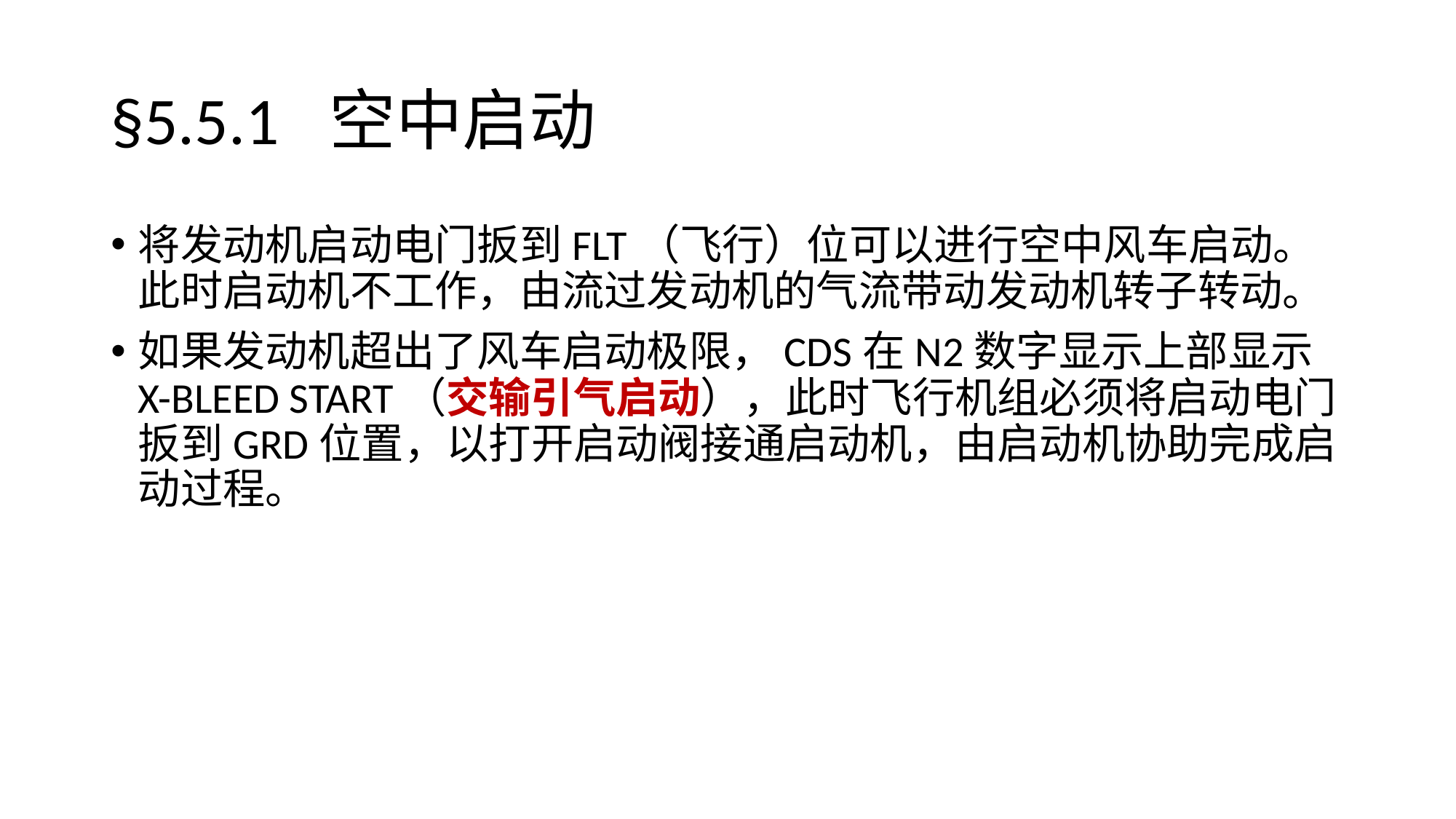

# §5.5.1	空中启动
将发动机启动电门扳到FLT（飞行）位可以进行空中风车启动。此时启动机不工作，由流过发动机的气流带动发动机转子转动。
如果发动机超出了风车启动极限，CDS在N2数字显示上部显示X-BLEED START（交输引气启动），此时飞行机组必须将启动电门扳到GRD位置，以打开启动阀接通启动机，由启动机协助完成启动过程。